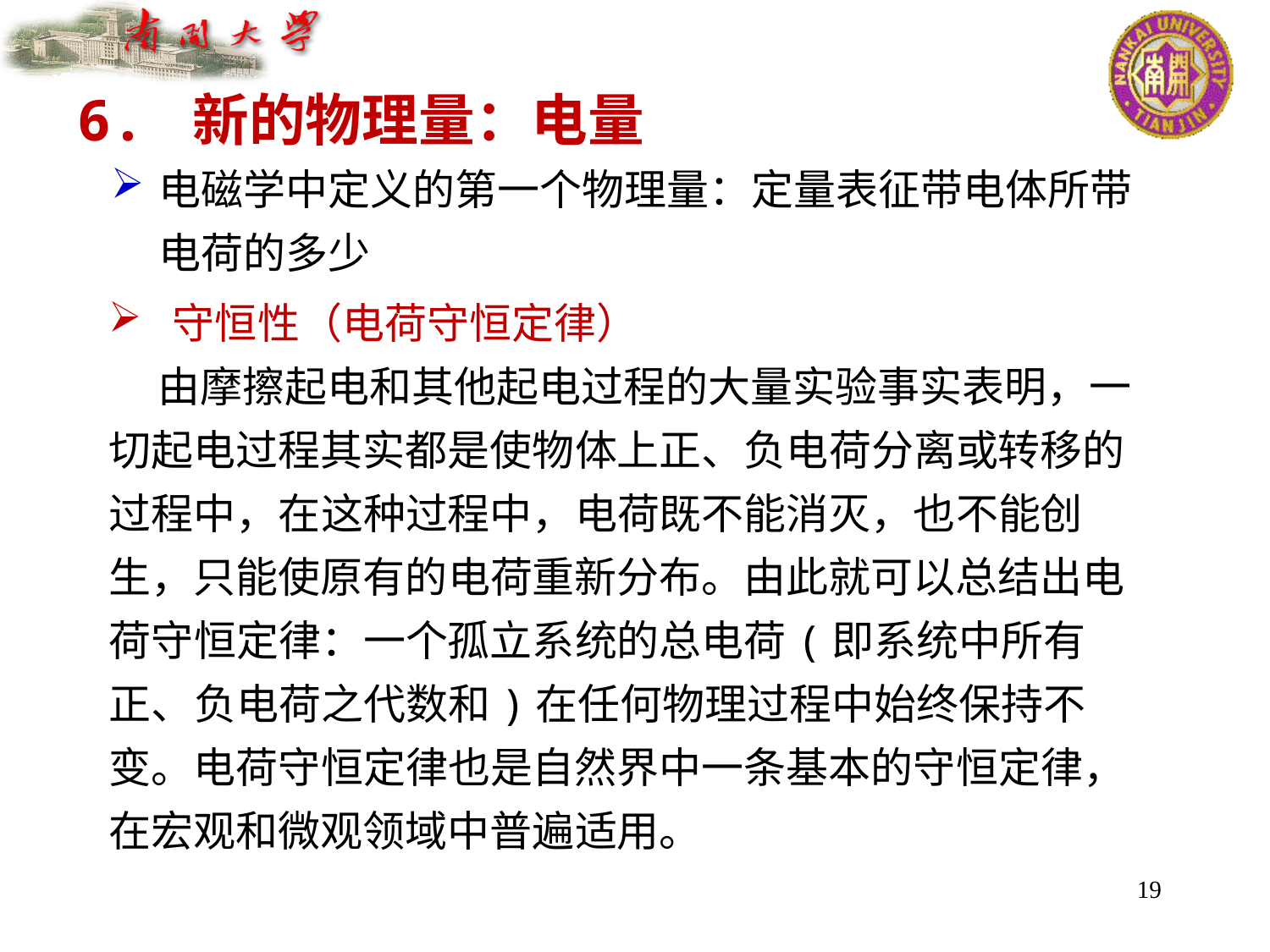

6. 新的物理量：电量
电磁学中定义的第一个物理量：定量表征带电体所带电荷的多少
守恒性（电荷守恒定律）
    由摩擦起电和其他起电过程的大量实验事实表明，一切起电过程其实都是使物体上正、负电荷分离或转移的过程中，在这种过程中，电荷既不能消灭，也不能创生，只能使原有的电荷重新分布。由此就可以总结出电荷守恒定律：一个孤立系统的总电荷(即系统中所有正、负电荷之代数和)在任何物理过程中始终保持不变。电荷守恒定律也是自然界中一条基本的守恒定律，在宏观和微观领域中普遍适用。
19